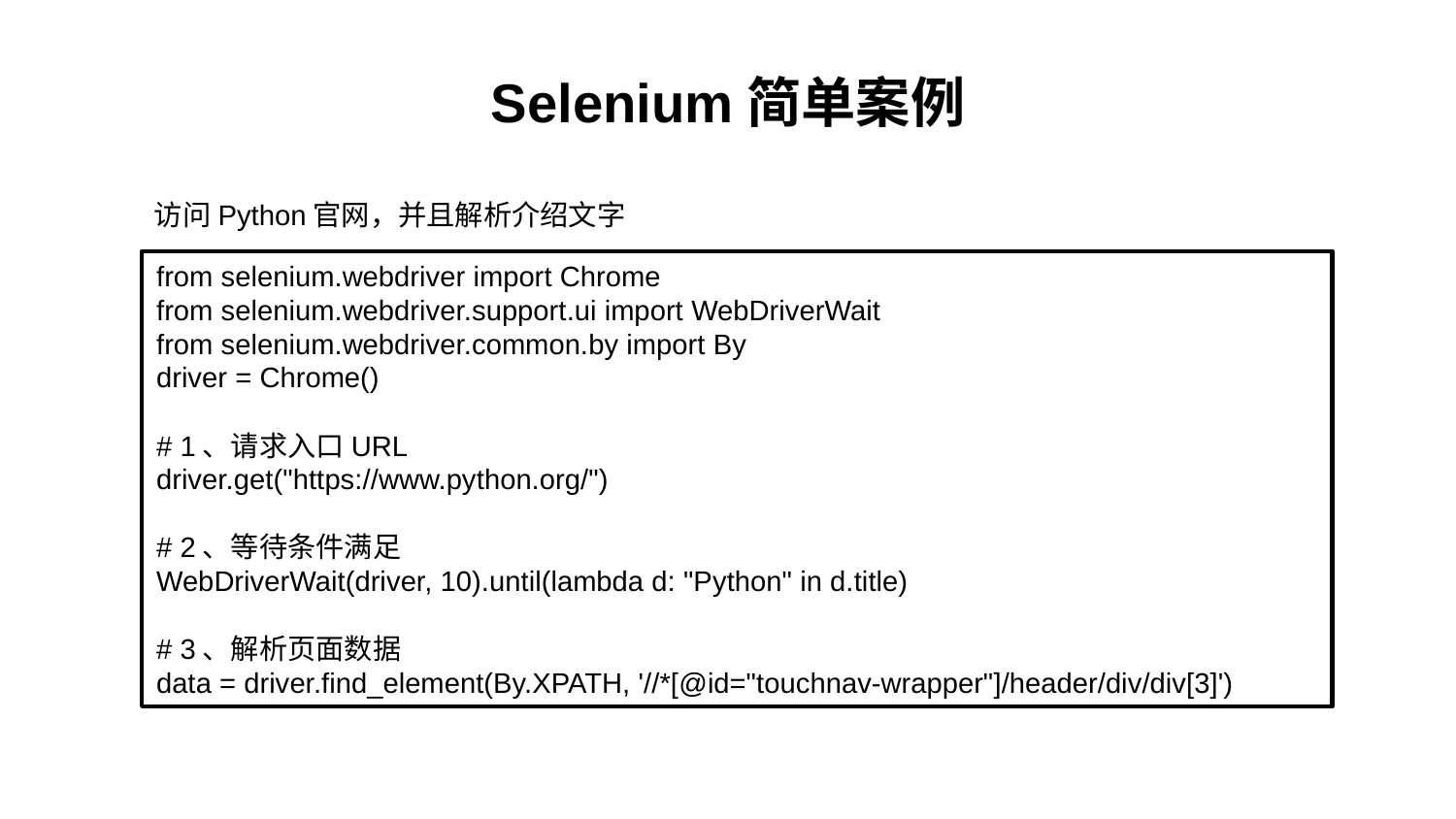

# Selenium简单案例
访问Python官网，并且解析介绍文字
from selenium.webdriver import Chrome
from selenium.webdriver.support.ui import WebDriverWait
from selenium.webdriver.common.by import By
driver = Chrome()

# 1、请求入口URL
driver.get("https://www.python.org/")

# 2、等待条件满足
WebDriverWait(driver, 10).until(lambda d: "Python" in d.title)

# 3、解析页面数据
data = driver.find_element(By.XPATH, '//*[@id="touchnav-wrapper"]/header/div/div[3]')